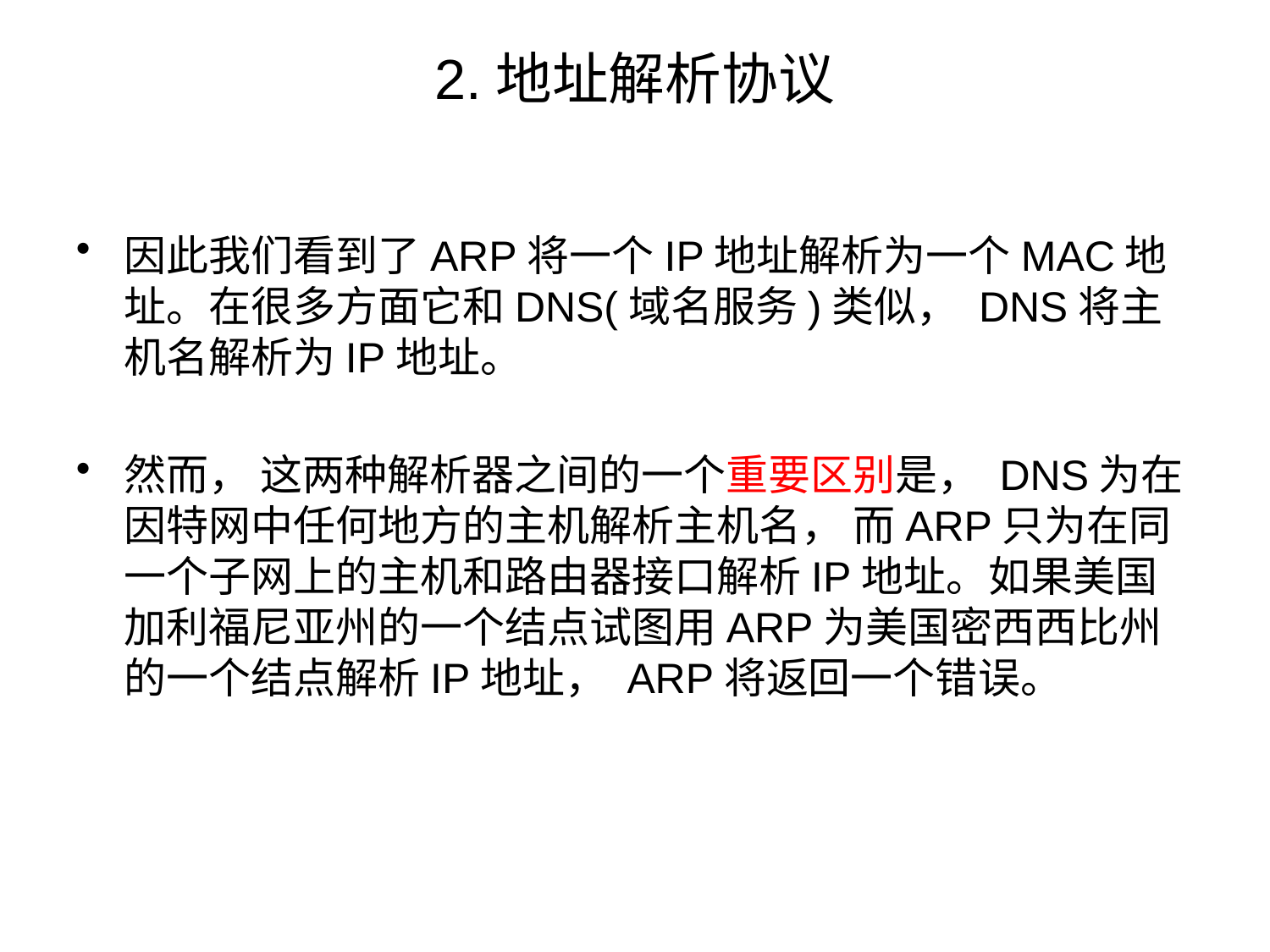

# 2.地址解析协议
因此我们看到了ARP将一个IP地址解析为一个MAC地址。在很多方面它和DNS(域名服务)类似， DNS将主机名解析为IP地址。

然而， 这两种解析器之间的一个重要区别是， DNS为在因特网中任何地方的主机解析主机名， 而ARP只为在同一个子网上的主机和路由器接口解析IP地址。如果美国加利福尼亚州的一个结点试图用ARP为美国密西西比州的一个结点解析IP地址， ARP将返回一个错误。